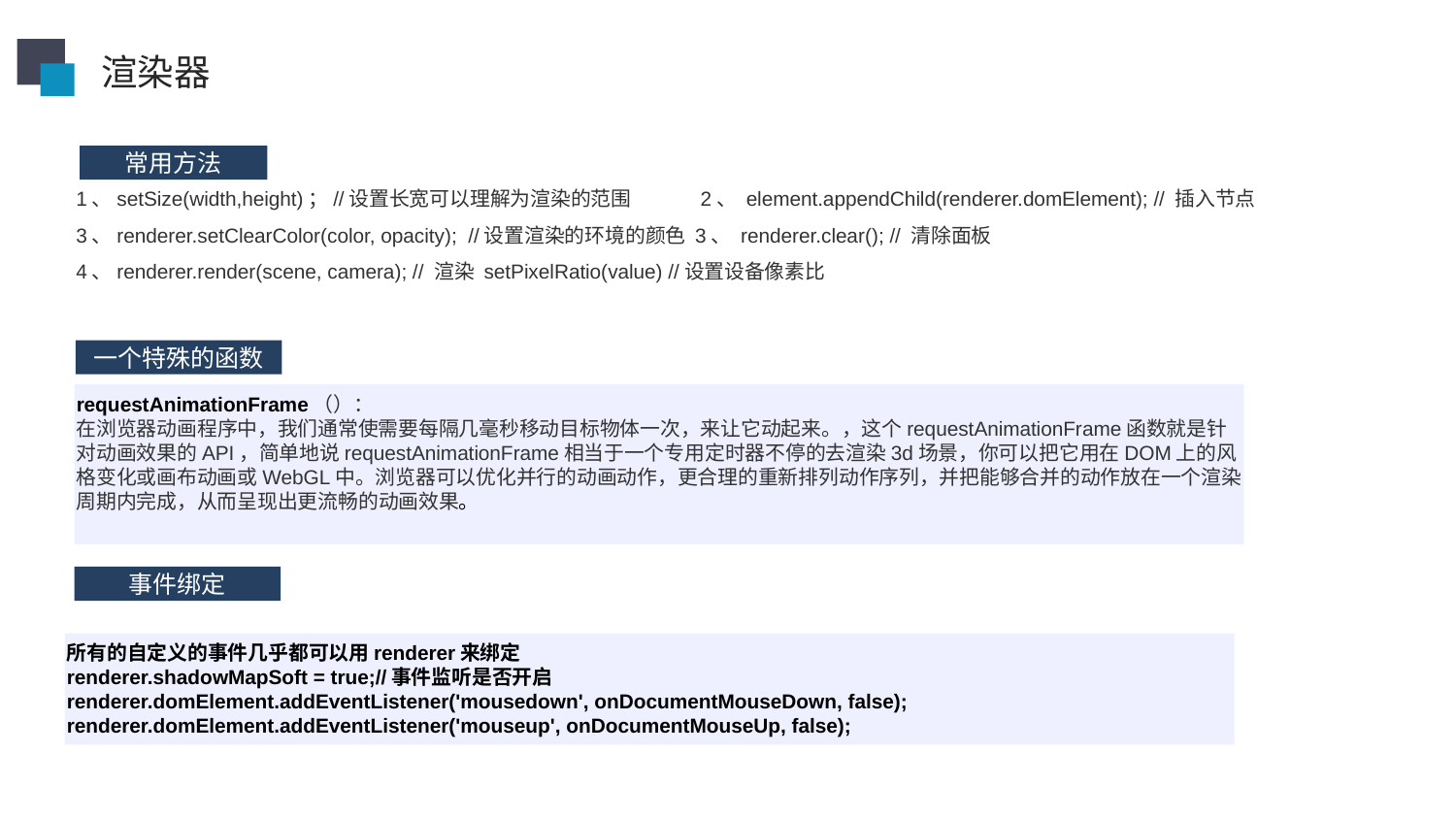

渲染器

1、setSize(width,height)；//设置长宽可以理解为渲染的范围              2、 element.appendChild(renderer.domElement); // 插入节点
3、renderer.setClearColor(color, opacity);  //设置渲染的环境的颜色 3、 renderer.clear(); // 清除面板
4、renderer.render(scene, camera); // 渲染 setPixelRatio(value) //设置设备像素比

常用方法

一个特殊的函数
requestAnimationFrame（）：
在浏览器动画程序中，我们通常使需要每隔几毫秒移动目标物体一次，来让它动起来。，这个requestAnimationFrame函数就是针对动画效果的API，简单地说requestAnimationFrame相当于一个专用定时器不停的去渲染3d场景，你可以把它用在DOM上的风格变化或画布动画或WebGL中。浏览器可以优化并行的动画动作，更合理的重新排列动作序列，并把能够合并的动作放在一个渲染周期内完成，从而呈现出更流畅的动画效果。

事件绑定
所有的自定义的事件几乎都可以用renderer来绑定
renderer.shadowMapSoft = true;//事件监听是否开启
renderer.domElement.addEventListener('mousedown', onDocumentMouseDown, false);
renderer.domElement.addEventListener('mouseup', onDocumentMouseUp, false);